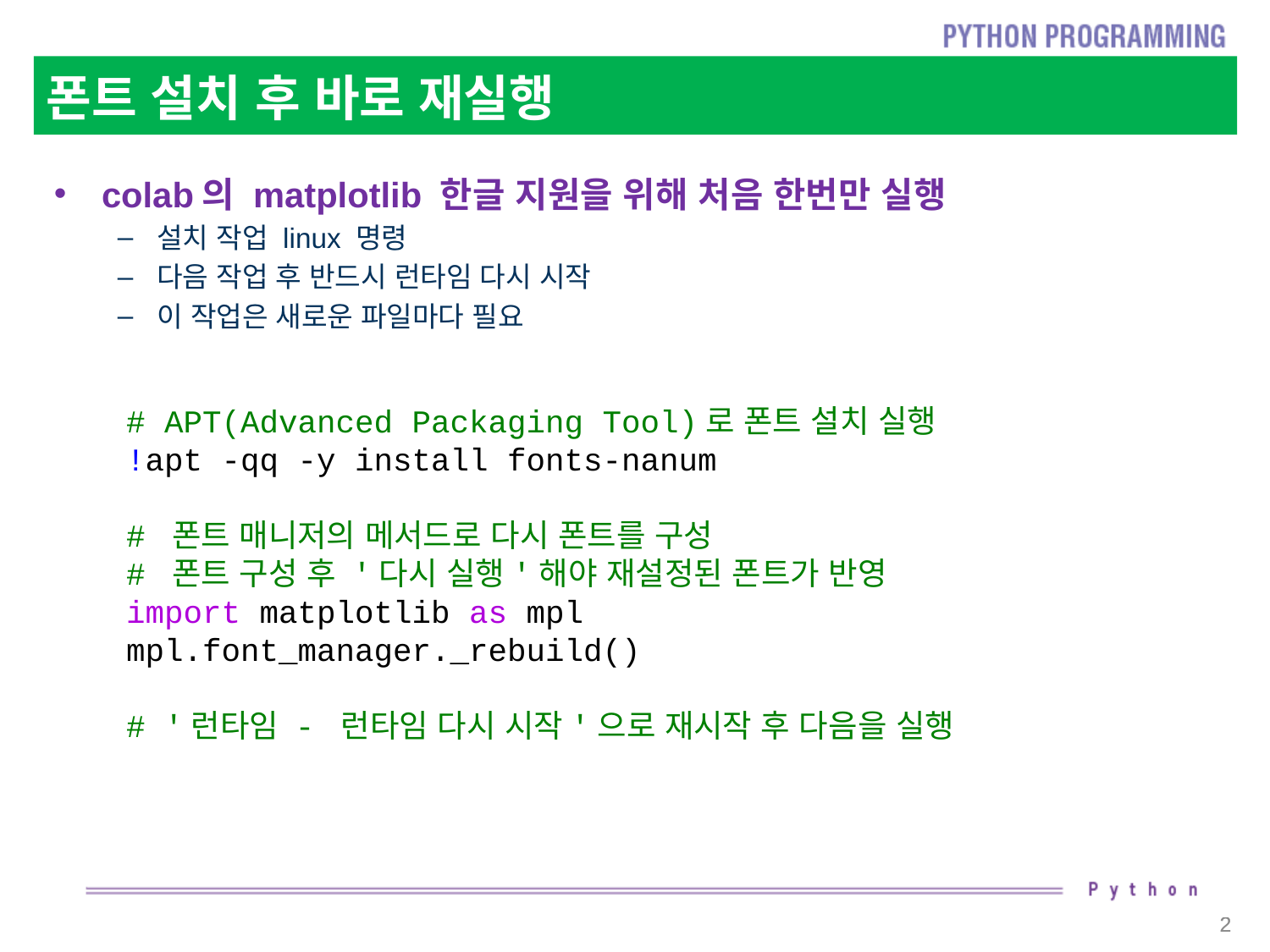

# 폰트 설치 후 바로 재실행
colab의 matplotlib 한글 지원을 위해 처음 한번만 실행
설치 작업 linux 명령
다음 작업 후 반드시 런타임 다시 시작
이 작업은 새로운 파일마다 필요
# APT(Advanced Packaging Tool)로 폰트 설치 실행
!apt -qq -y install fonts-nanum
# 폰트 매니저의 메서드로 다시 폰트를 구성
# 폰트 구성 후 '다시 실행'해야 재설정된 폰트가 반영
import matplotlib as mpl
mpl.font_manager._rebuild()
# '런타임 - 런타임 다시 시작'으로 재시작 후 다음을 실행
2